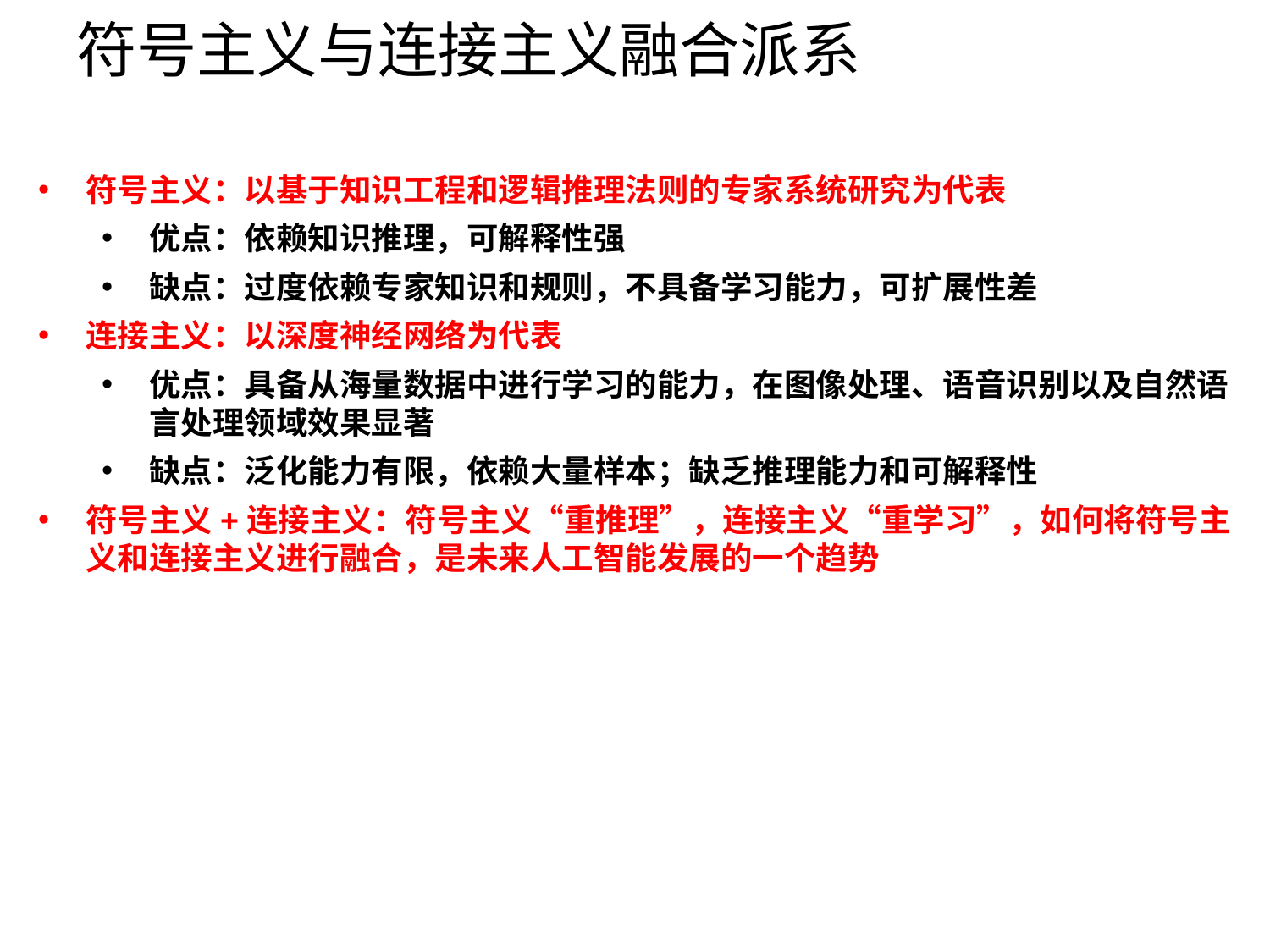

# 符号主义与连接主义融合派系
符号主义：以基于知识工程和逻辑推理法则的专家系统研究为代表
优点：依赖知识推理，可解释性强
缺点：过度依赖专家知识和规则，不具备学习能力，可扩展性差
连接主义：以深度神经网络为代表
优点：具备从海量数据中进行学习的能力，在图像处理、语音识别以及自然语言处理领域效果显著
缺点：泛化能力有限，依赖大量样本；缺乏推理能力和可解释性
符号主义+连接主义：符号主义“重推理”，连接主义“重学习”，如何将符号主义和连接主义进行融合，是未来人工智能发展的一个趋势